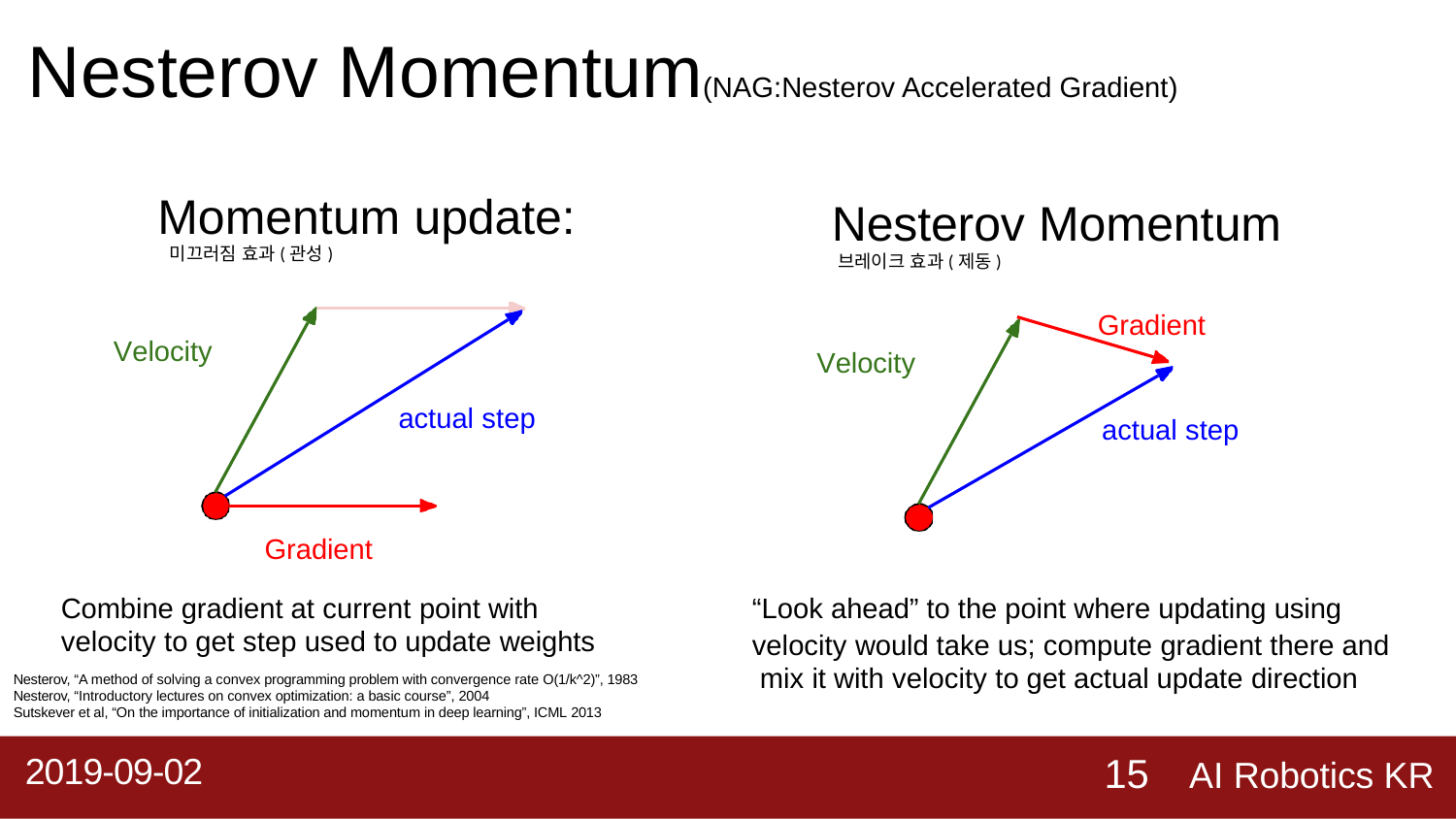

# Nesterov Momentum(NAG:Nesterov Accelerated Gradient)
Momentum update:
Nesterov Momentum
미끄러짐 효과(관성)
브레이크 효과(제동)

Gradient

Velocity

Velocity

actual step
actual step

Gradient
Combine gradient at current point with  velocity to get step used to update weights
Nesterov, “A method of solving a convex programming problem with convergence rate O(1/k^2)”, 1983  Nesterov, “Introductory lectures on convex optimization: a basic course”, 2004
Sutskever et al, “On the importance of initialization and momentum in deep learning”, ICML 2013
“Look ahead” to the point where updating using
velocity would take us; compute gradient there and  mix it with velocity to get actual update direction
AI Robotics KR
2019-09-02
15